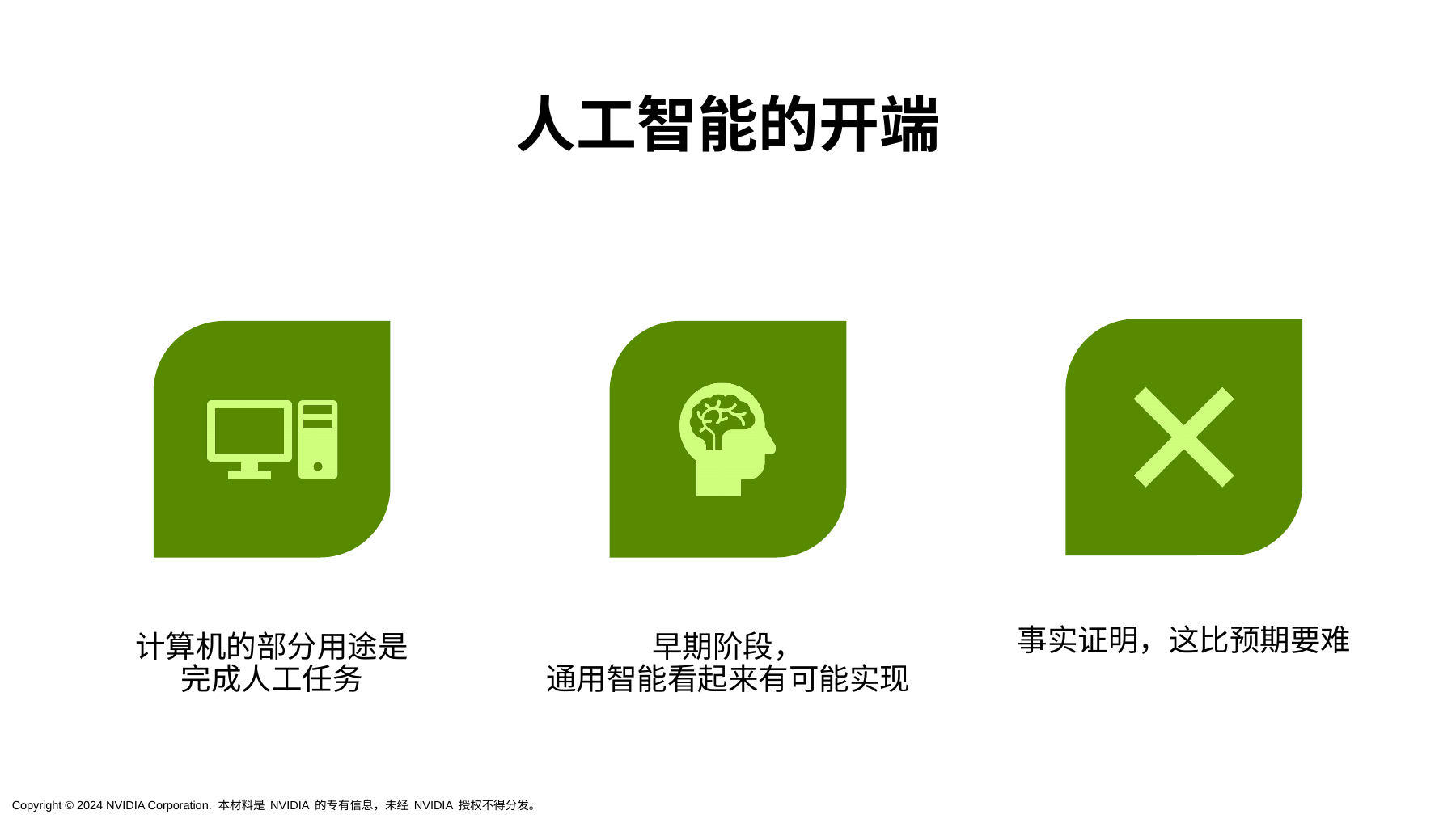

# 人工智能的开端

事实证明，这比预期要难

计算机的部分用途是
完成人工任务

早期阶段，
通用智能看起来有可能实现
Copyright © 2024 NVIDIA Corporation. 本材料是 NVIDIA 的专有信息，未经 NVIDIA 授权不得分发。